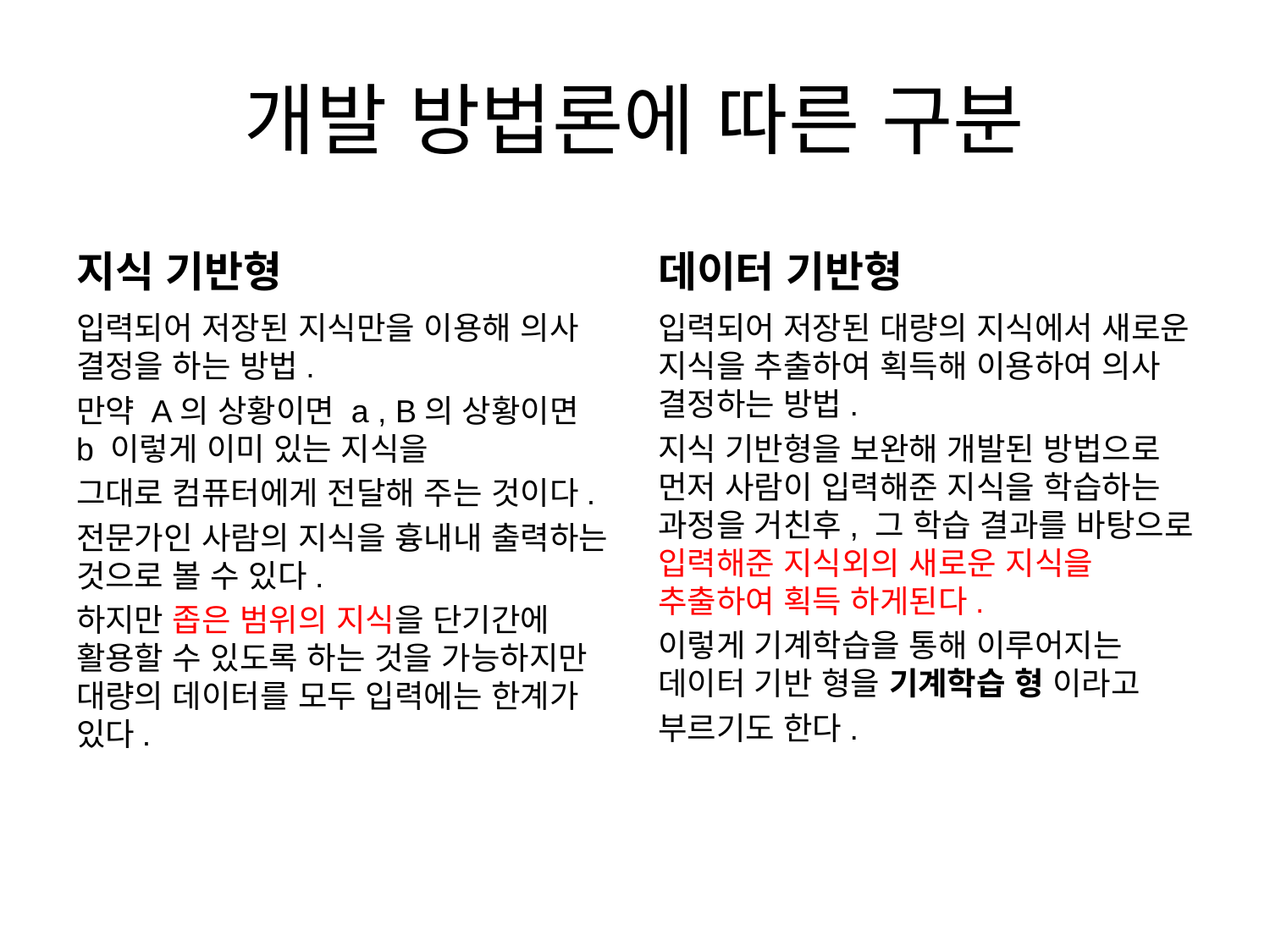

# 개발 방법론에 따른 구분
지식 기반형
데이터 기반형
입력되어 저장된 지식만을 이용해 의사 결정을 하는 방법.
만약 A의 상황이면 a , B의 상황이면 b 이렇게 이미 있는 지식을
그대로 컴퓨터에게 전달해 주는 것이다.
전문가인 사람의 지식을 흉내내 출력하는 것으로 볼 수 있다.
하지만 좁은 범위의 지식을 단기간에 활용할 수 있도록 하는 것을 가능하지만 대량의 데이터를 모두 입력에는 한계가 있다.
입력되어 저장된 대량의 지식에서 새로운 지식을 추출하여 획득해 이용하여 의사 결정하는 방법.
지식 기반형을 보완해 개발된 방법으로 먼저 사람이 입력해준 지식을 학습하는 과정을 거친후, 그 학습 결과를 바탕으로 입력해준 지식외의 새로운 지식을 추출하여 획득 하게된다.
이렇게 기계학습을 통해 이루어지는 데이터 기반 형을 기계학습 형 이라고
부르기도 한다.